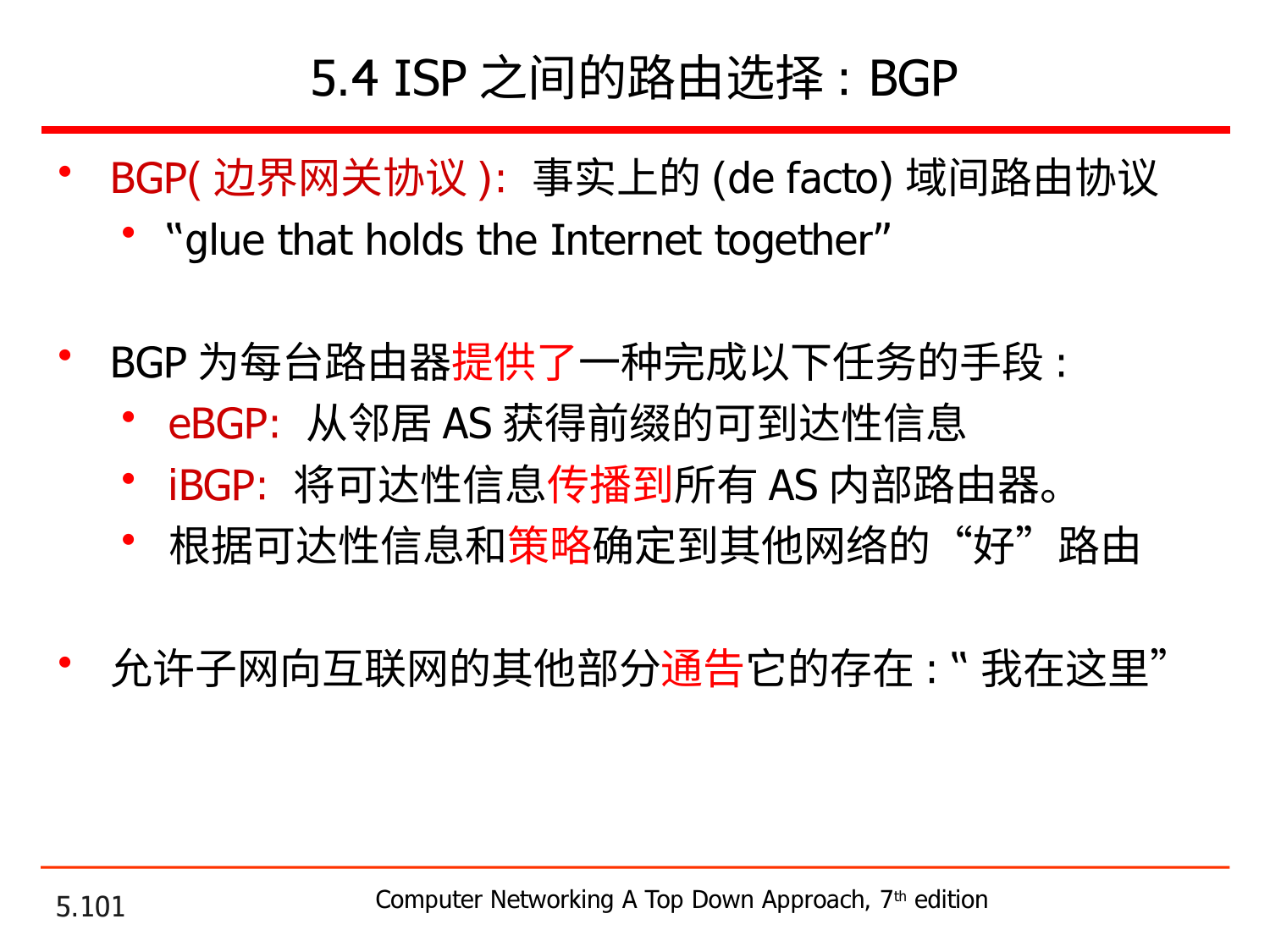

# 5.4 ISP之间的路由选择: BGP
BGP(边界网关协议): 事实上的(de facto)域间路由协议
“glue that holds the Internet together”

BGP为每台路由器提供了一种完成以下任务的手段:
eBGP: 从邻居AS获得前缀的可到达性信息
iBGP: 将可达性信息传播到所有AS内部路由器。
根据可达性信息和策略确定到其他网络的“好”路由

允许子网向互联网的其他部分通告它的存在: “我在这里”